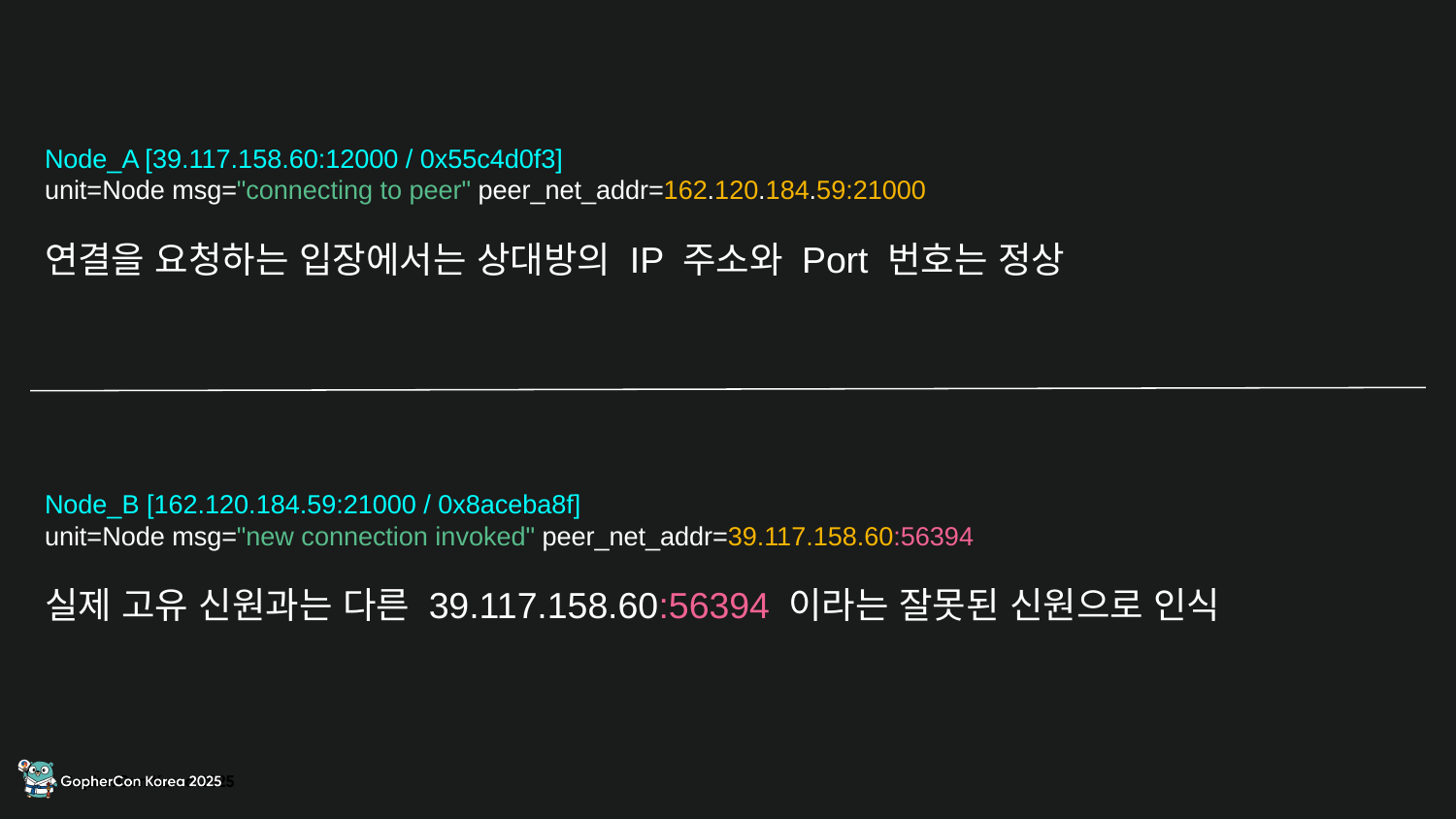

Node_A [39.117.158.60:12000 / 0x55c4d0f3]
unit=Node msg="connecting to peer" peer_net_addr=162.120.184.59:21000

연결을 요청하는 입장에서는 상대방의 IP 주소와 Port 번호는 정상

Node_B [162.120.184.59:21000 / 0x8aceba8f]
unit=Node msg="new connection invoked" peer_net_addr=39.117.158.60:56394

실제 고유 신원과는 다른 39.117.158.60:56394 이라는 잘못된 신원으로 인식